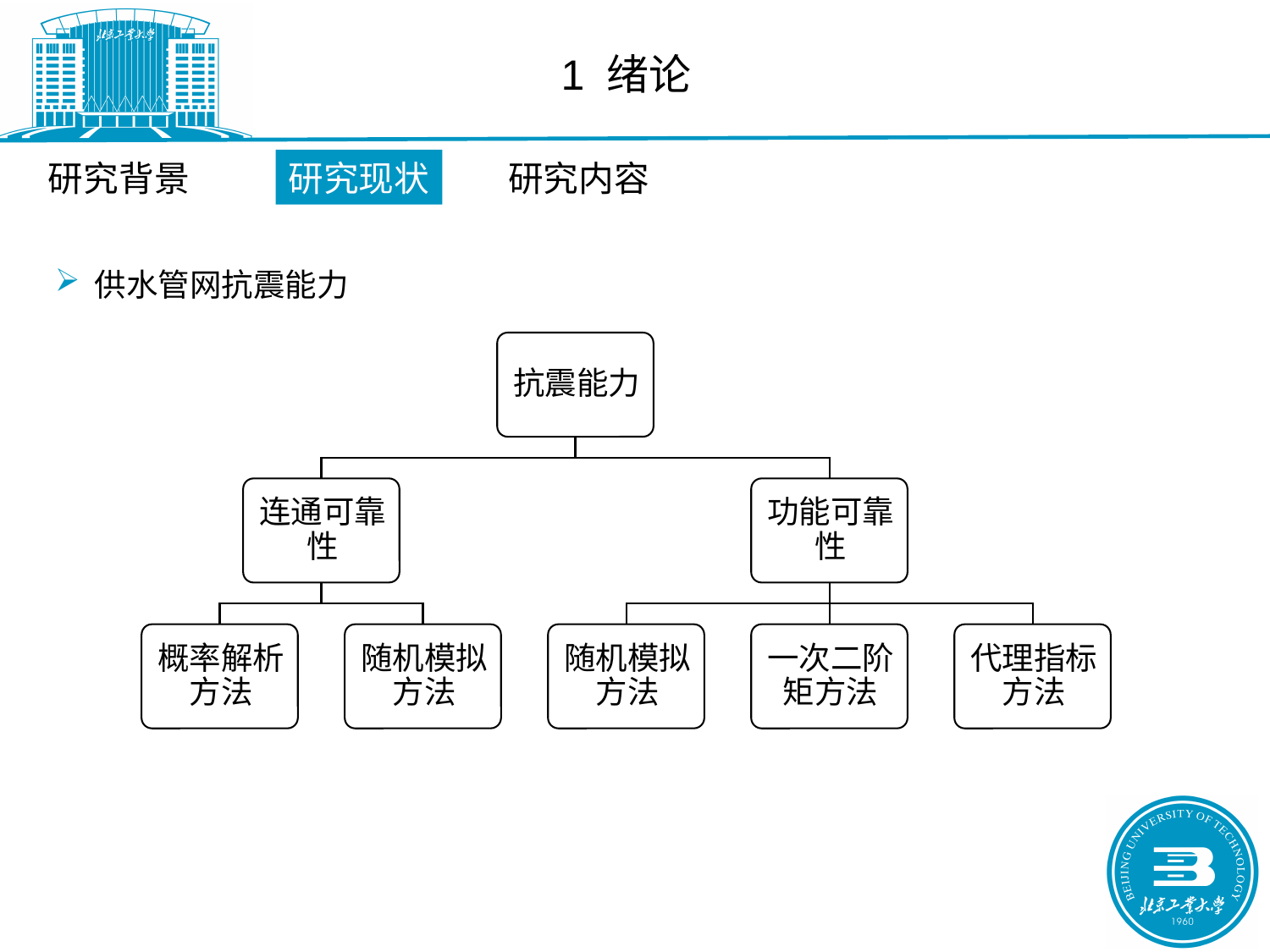

1 绪论
研究背景
研究现状
研究内容
供水管网抗震能力
抗震能力
连通可靠性
概率解析方法
随机模拟方法
功能可靠性
随机模拟方法
一次二阶矩方法
代理指标方法